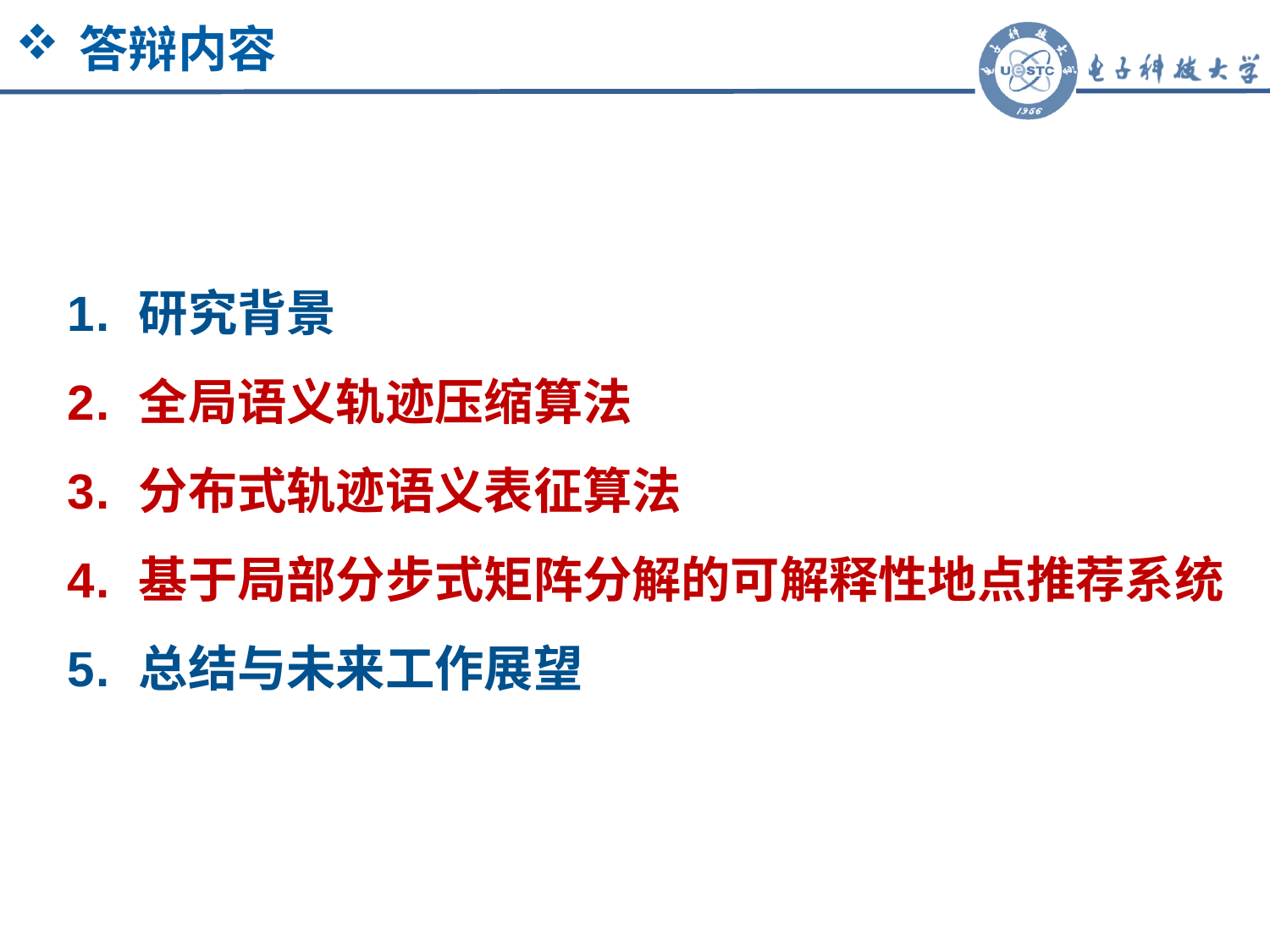

答辩内容
研究背景
全局语义轨迹压缩算法
分布式轨迹语义表征算法
基于局部分步式矩阵分解的可解释性地点推荐系统
总结与未来工作展望